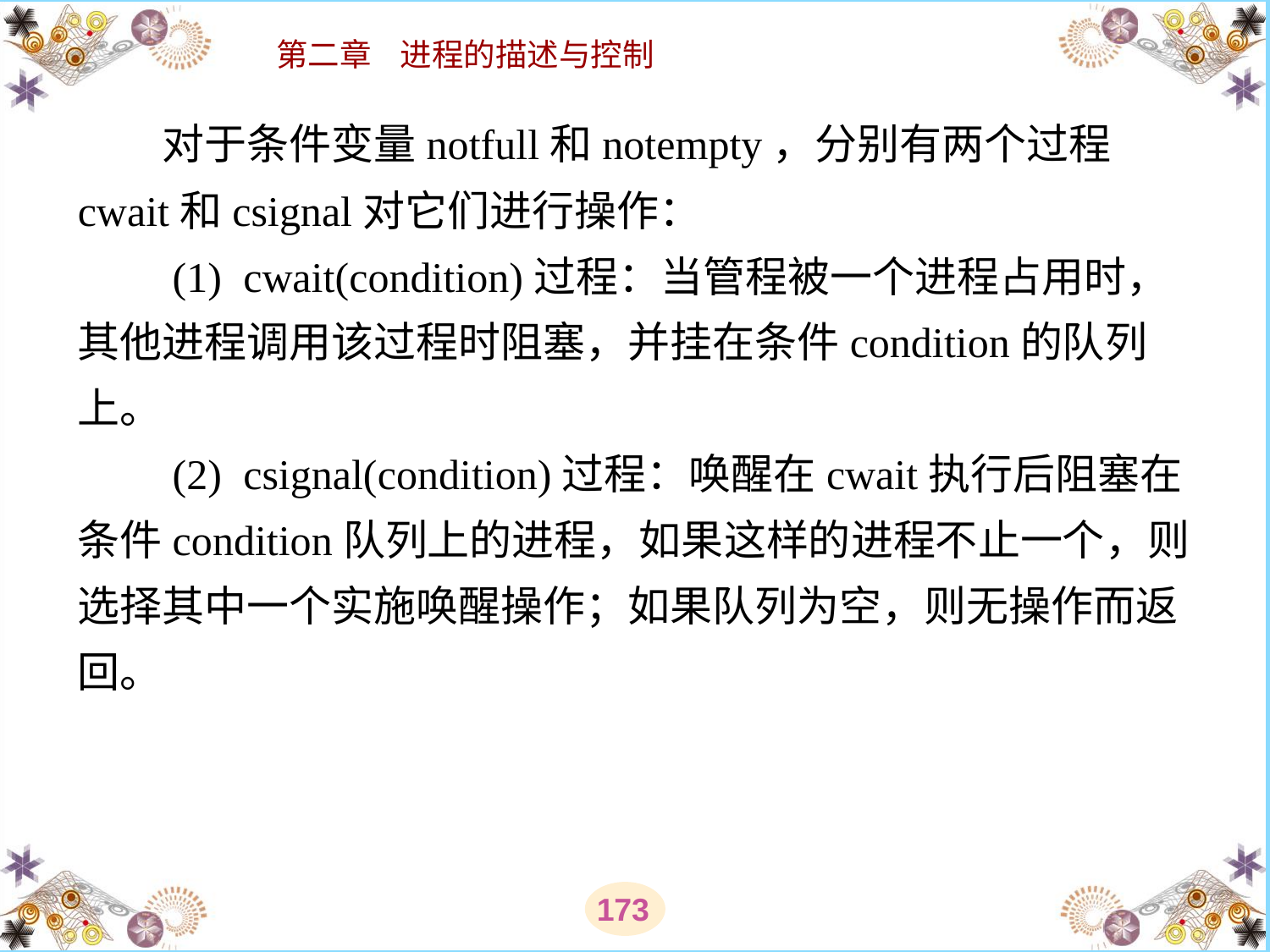

# 对于条件变量notfull和notempty，分别有两个过程cwait和csignal对它们进行操作： 　　(1)  cwait(condition)过程：当管程被一个进程占用时，其他进程调用该过程时阻塞，并挂在条件condition的队列上。 　　(2)  csignal(condition)过程：唤醒在cwait执行后阻塞在条件condition队列上的进程，如果这样的进程不止一个，则选择其中一个实施唤醒操作；如果队列为空，则无操作而返回。